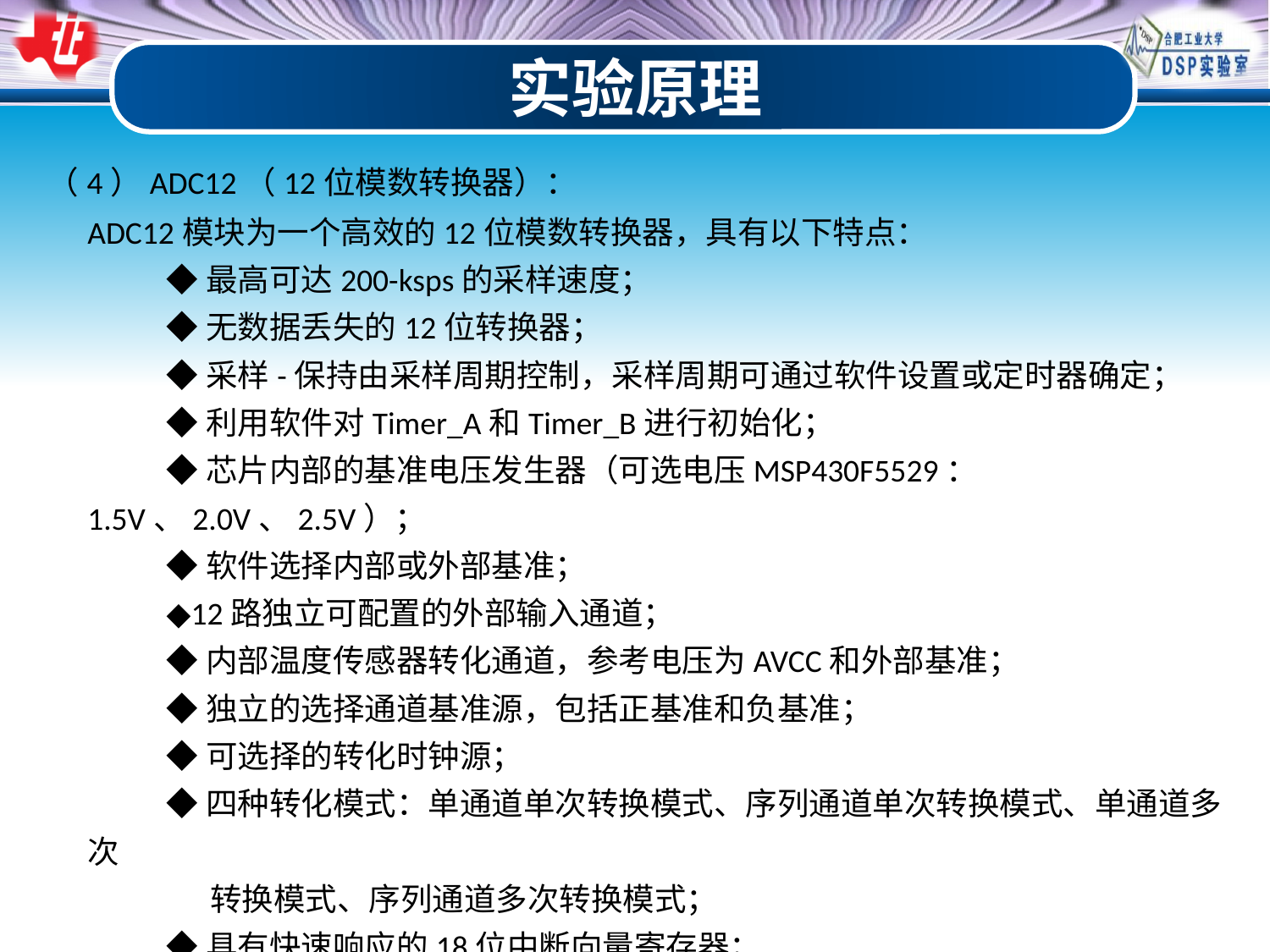

实验原理
（4）ADC12（12位模数转换器）：
ADC12模块为一个高效的12位模数转换器，具有以下特点：
           ◆最高可达200-ksps的采样速度；
           ◆无数据丢失的12位转换器；
           ◆采样-保持由采样周期控制，采样周期可通过软件设置或定时器确定；
           ◆利用软件对Timer_A和Timer_B进行初始化；
           ◆芯片内部的基准电压发生器（可选电压MSP430F5529：1.5V、2.0V、2.5V）；
           ◆软件选择内部或外部基准；
           ◆12路独立可配置的外部输入通道；
           ◆内部温度传感器转化通道，参考电压为AVCC和外部基准；
           ◆独立的选择通道基准源，包括正基准和负基准；
           ◆可选择的转化时钟源；
           ◆四种转化模式：单通道单次转换模式、序列通道单次转换模式、单通道多次
                转换模式、序列通道多次转换模式；
           ◆具有快速响应的18位中断向量寄存器；
           ◆16位的转换结果存储寄存器。